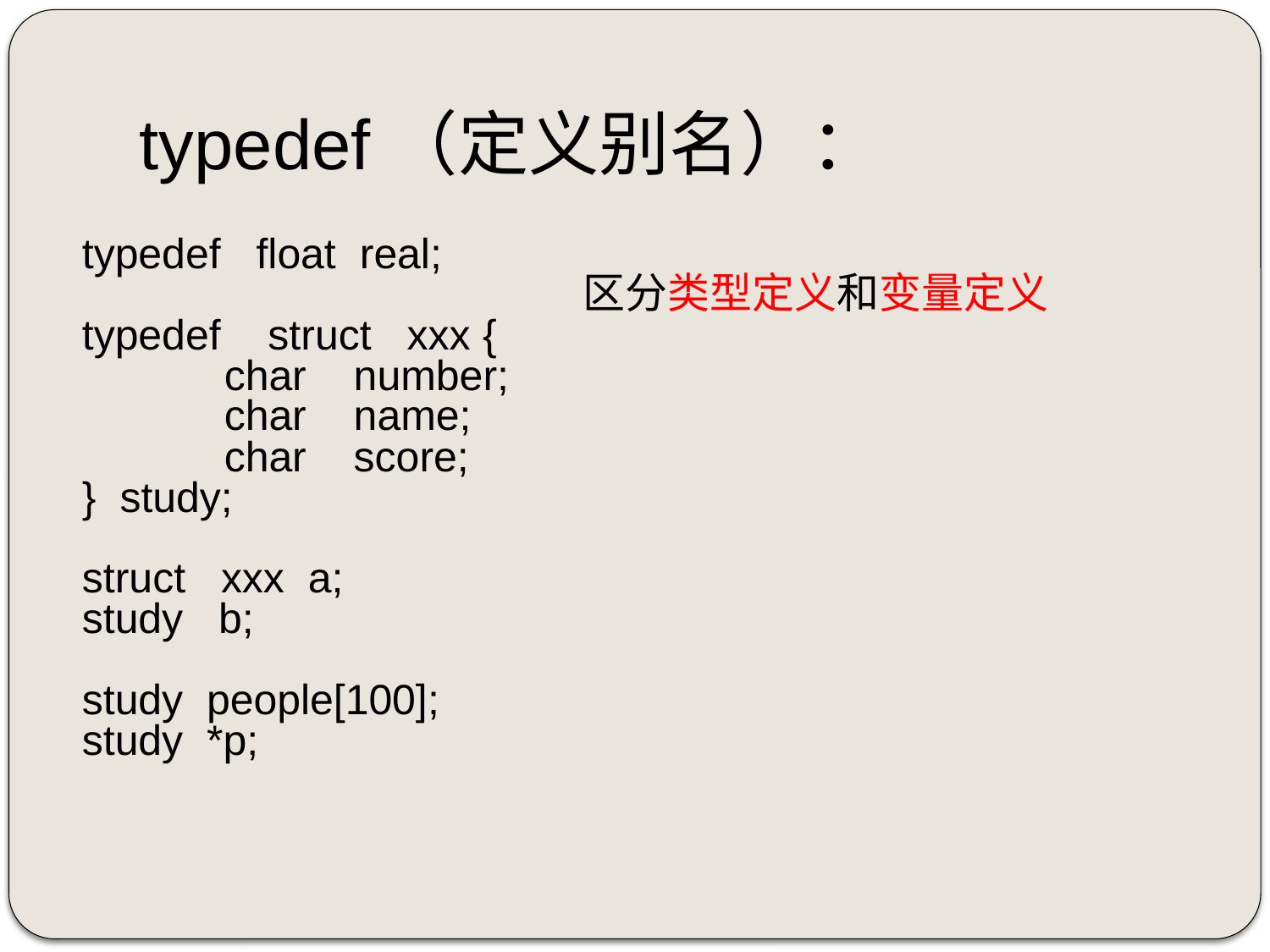

# typedef（定义别名）：
typedef   float  real;

typedef    struct   xxx {
            char    number;
            char    name;
            char    score;
}  study;

struct   xxx  a;
study   b;

study  people[100];
study  *p;

区分类型定义和变量定义